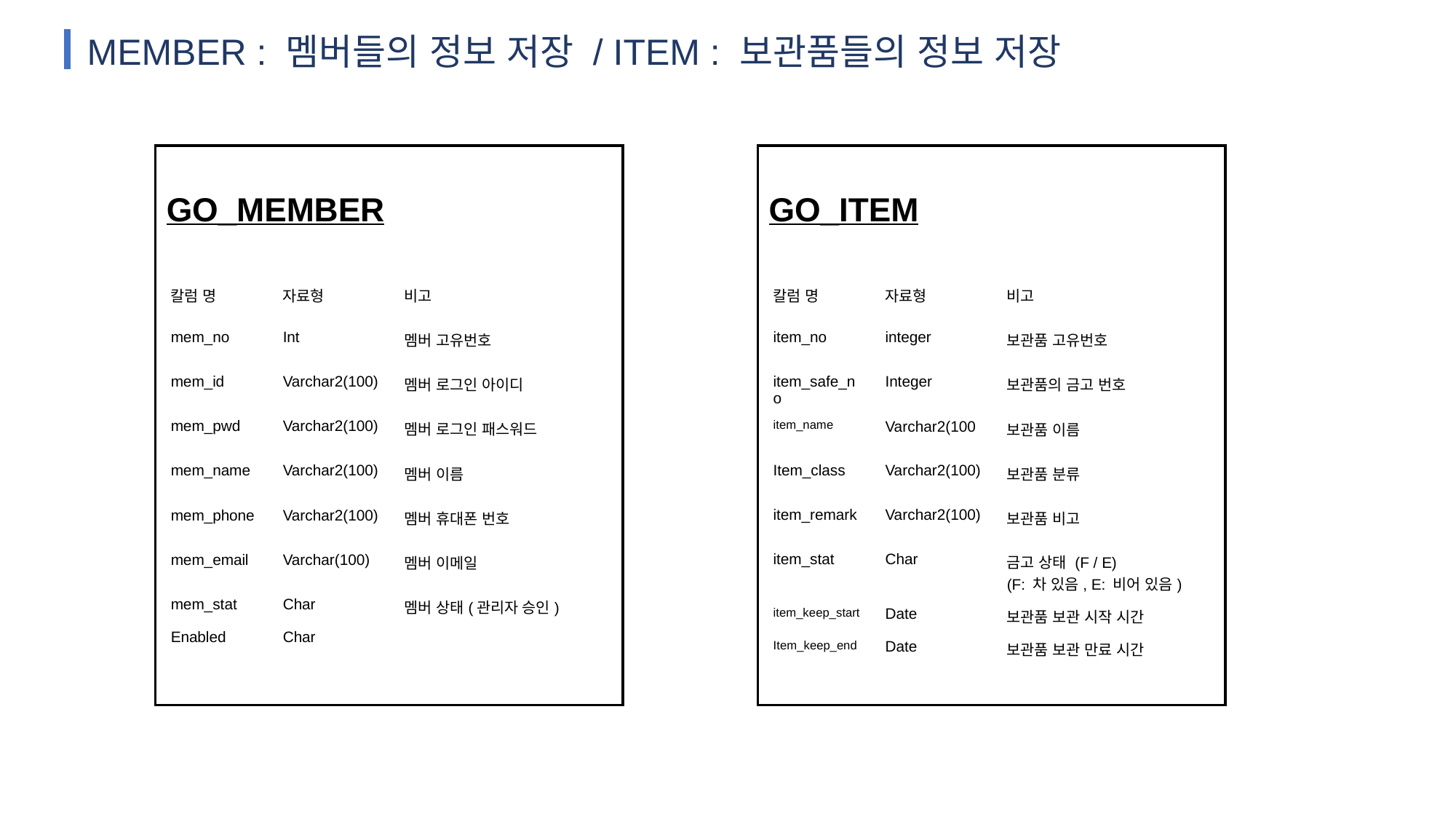

MEMBER : 멤버들의 정보 저장 / ITEM : 보관품들의 정보 저장
GO_MEMBER

GO_ITEM

| 칼럼 명 | 자료형 | 비고 |
| --- | --- | --- |
| mem\_no | Int | 멤버 고유번호 |
| mem\_id | Varchar2(100) | 멤버 로그인 아이디 |
| mem\_pwd | Varchar2(100) | 멤버 로그인 패스워드 |
| mem\_name | Varchar2(100) | 멤버 이름 |
| mem\_phone | Varchar2(100) | 멤버 휴대폰 번호 |
| mem\_email | Varchar(100) | 멤버 이메일 |
| mem\_stat | Char | 멤버 상태(관리자 승인) |
| Enabled | Char |  |
| 칼럼 명 | 자료형 | 비고 |
| --- | --- | --- |
| item\_no | integer | 보관품 고유번호 |
| item\_safe\_no | Integer | 보관품의 금고 번호 |
| item\_name | Varchar2(100 | 보관품 이름 |
| Item\_class | Varchar2(100) | 보관품 분류 |
| item\_remark | Varchar2(100) | 보관품 비고 |
| item\_stat | Char | 금고 상태 (F / E) (F: 차 있음, E: 비어 있음) |
| item\_keep\_start | Date | 보관품 보관 시작 시간 |
| Item\_keep\_end | Date | 보관품 보관 만료 시간 |